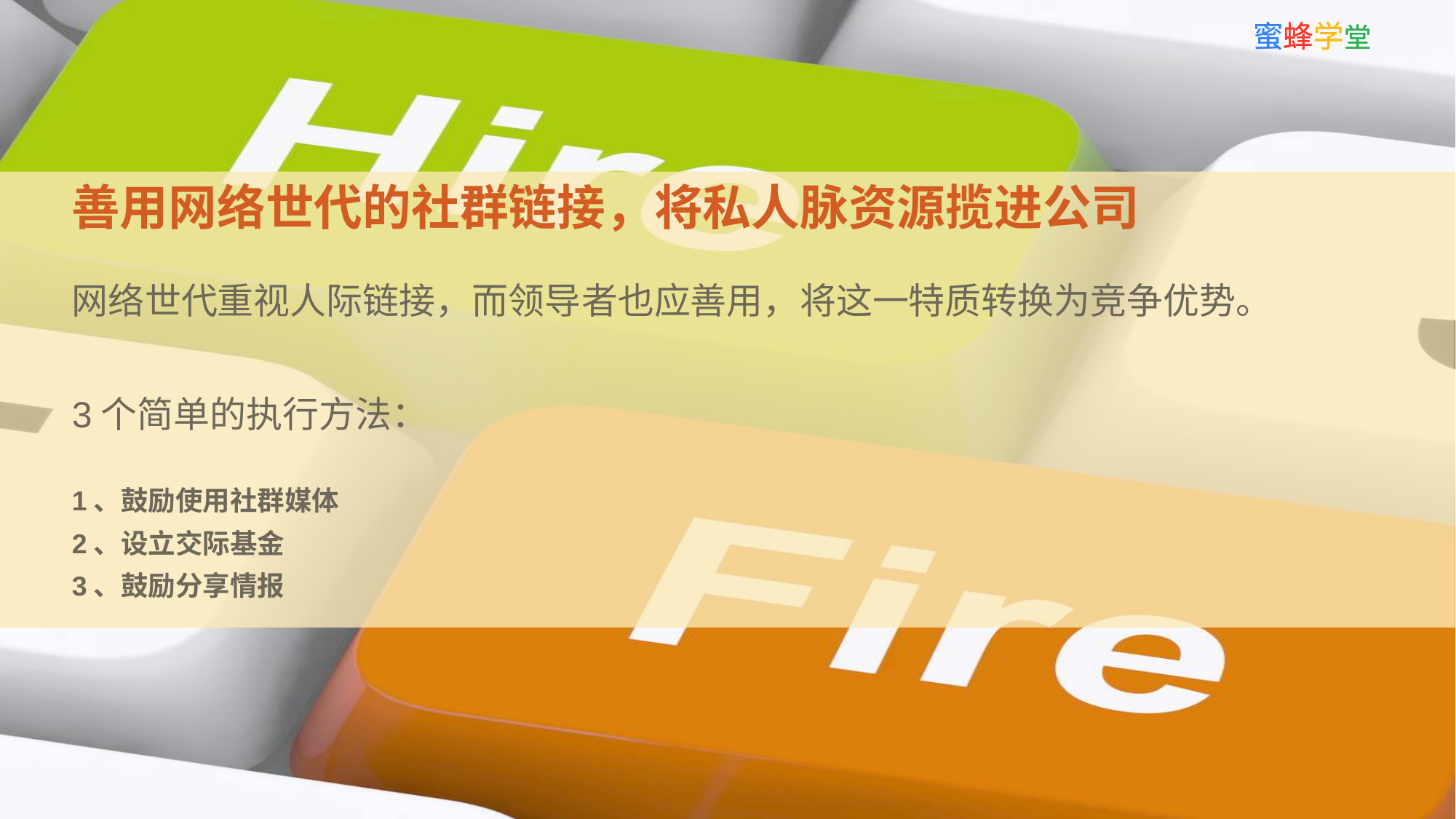

蜜蜂学堂

善用网络世代的社群链接，将私人脉资源揽进公司
网络世代重视人际链接，而领导者也应善用，将这一特质转换为竞争优势。

3个简单的执行方法：
1、鼓励使用社群媒体
2、设立交际基金
3、鼓励分享情报